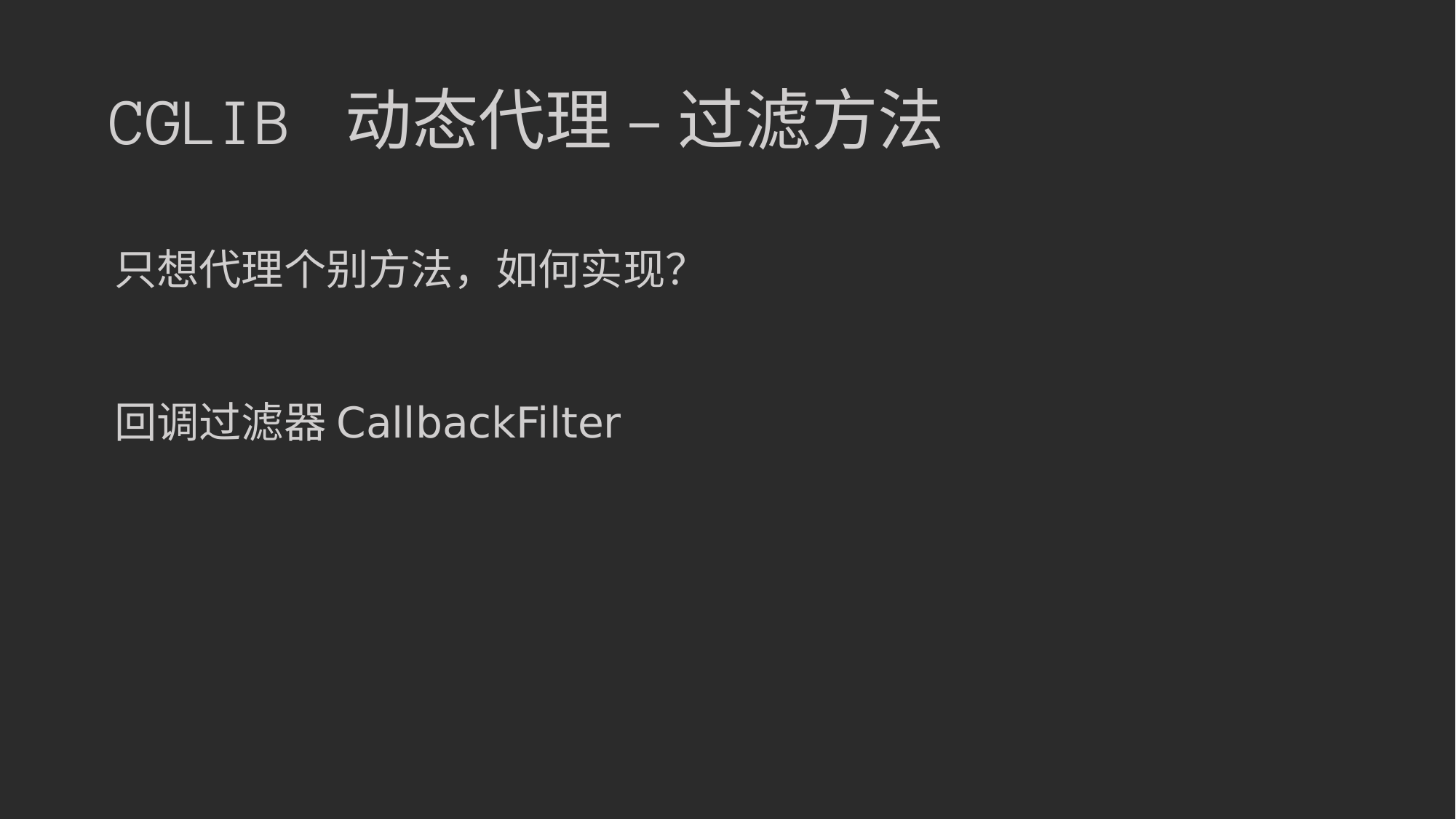

# CGLIB 动态代理 – 过滤方法
只想代理个别方法，如何实现？

回调过滤器CallbackFilter